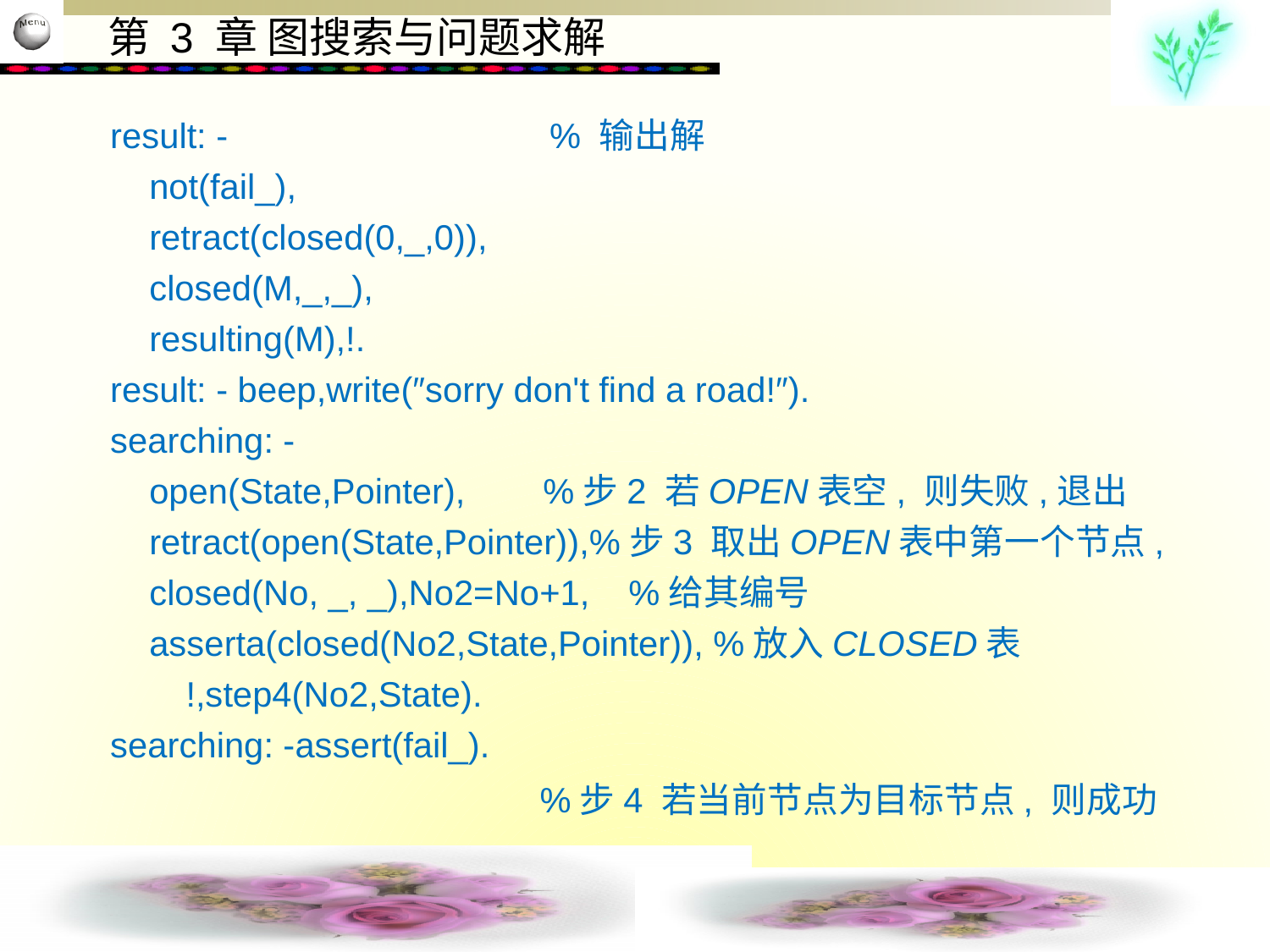

result: -			      % 输出解
    not(fail_),
    retract(closed(0,_,0)),
    closed(M,_,_),
    resulting(M),!.
result: - beep,write(″sorry don't find a road!″).
searching: -
    open(State,Pointer),        %步2 若OPEN表空, 则失败,退出
    retract(open(State,Pointer)),%步3 取出OPEN表中第一个节点,
    closed(No, _, _),No2=No+1,    %给其编号
    asserta(closed(No2,State,Pointer)), %放入CLOSED表
   　!,step4(No2,State).
searching: -assert(fail_).
			     %步4 若当前节点为目标节点, 则成功